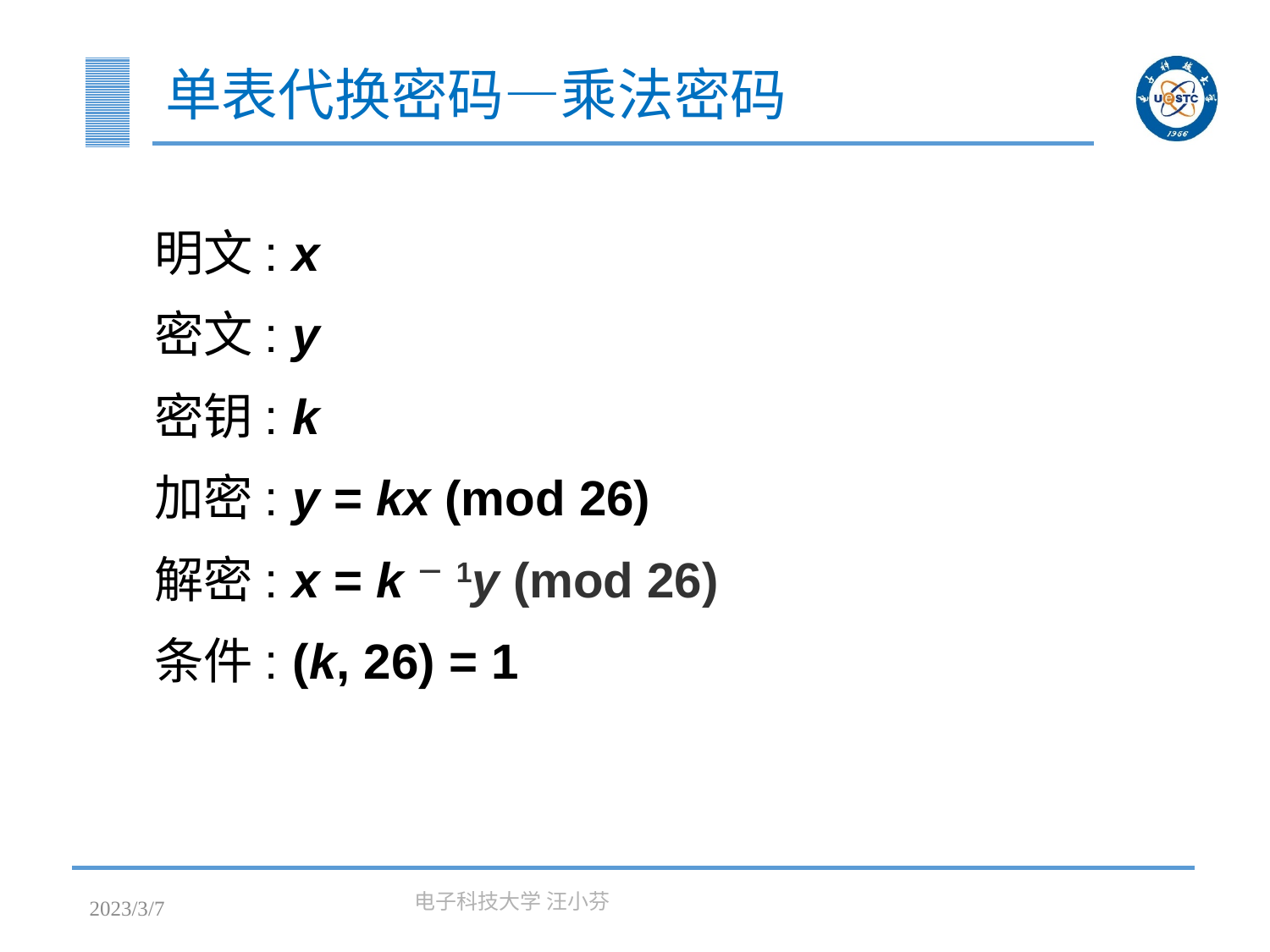

# 单表代换密码—乘法密码
明文: x
密文: y
密钥: k
加密: y = kx (mod 26)
解密: x = k－1y (mod 26)
条件: (k, 26) = 1
2023/3/7
电子科技大学 汪小芬